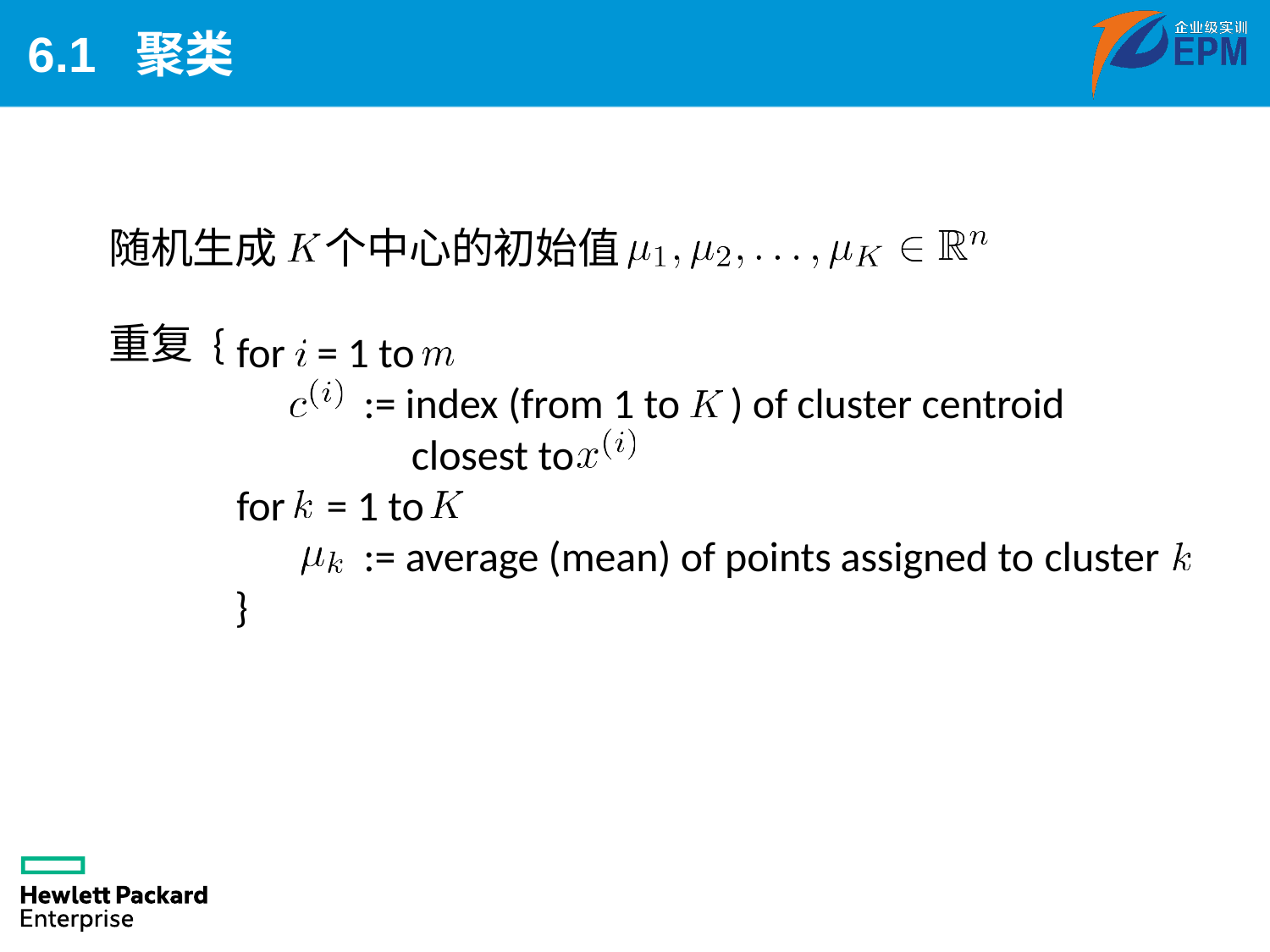

# 6.1  聚类

随机生成     个中心的初始值
重复 {

for	= 1 to
:= index (from 1 to  closest to

) of cluster centroid

for	= 1 to
:= average (mean) of points assigned to cluster
}